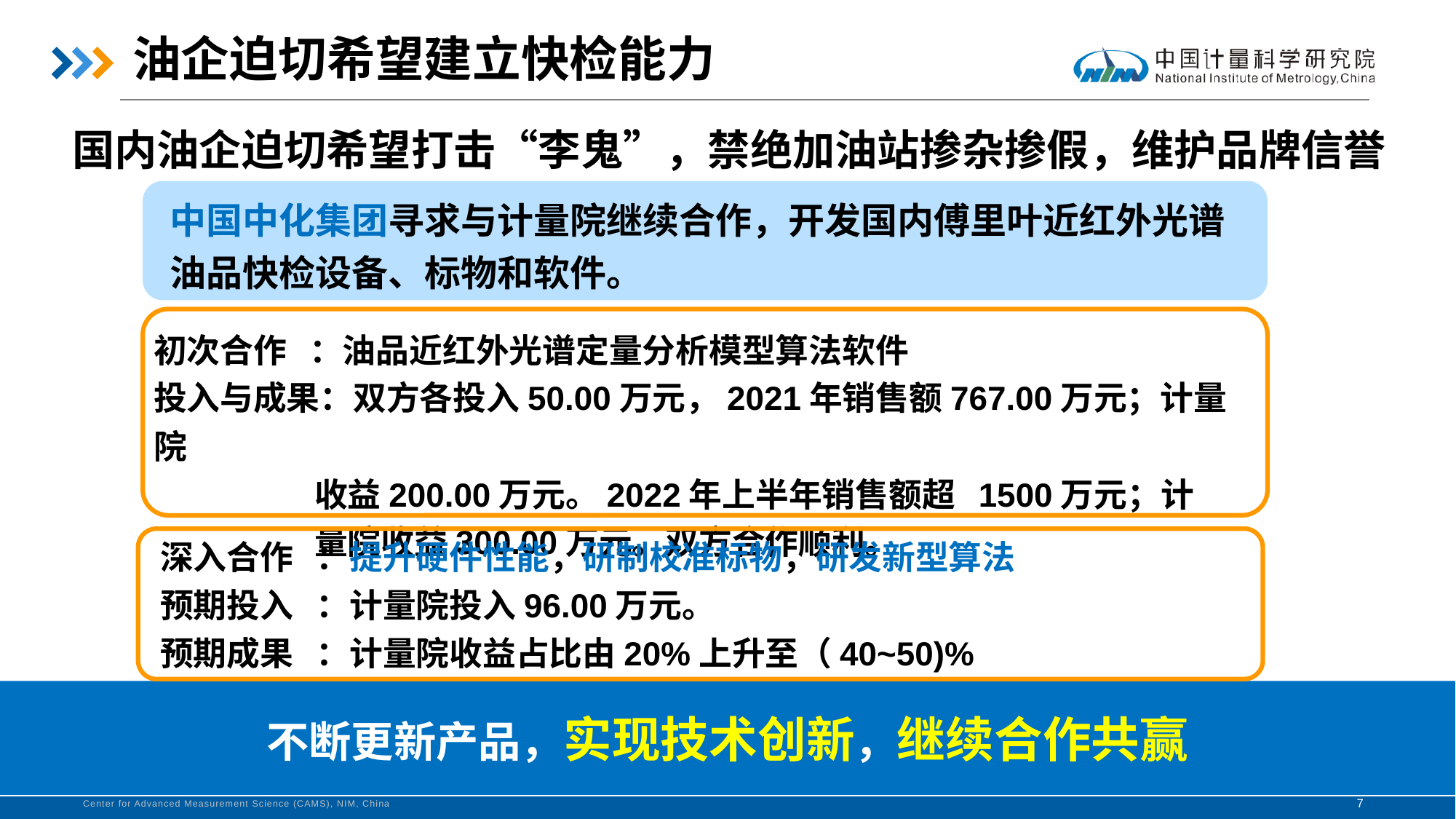

油企迫切希望建立快检能力
国内油企迫切希望打击“李鬼”，禁绝加油站掺杂掺假，维护品牌信誉

中国中化集团寻求与计量院继续合作，开发国内傅里叶近红外光谱油品快检设备、标物和软件。

初次合作   ：油品近红外光谱定量分析模型算法软件
投入与成果：双方各投入50.00万元，2021年销售额767.00万元；计量院
                    收益200.00万元。2022年上半年销售额超  1500万元；计
                    量院收益300.00万元。双方合作顺利。
深入合作   ：提升硬件性能，研制校准标物，研发新型算法
预期投入   ：计量院投入96.00万元。
预期成果   ：计量院收益占比由20%上升至（40~50)%

不断更新产品，实现技术创新，继续合作共赢